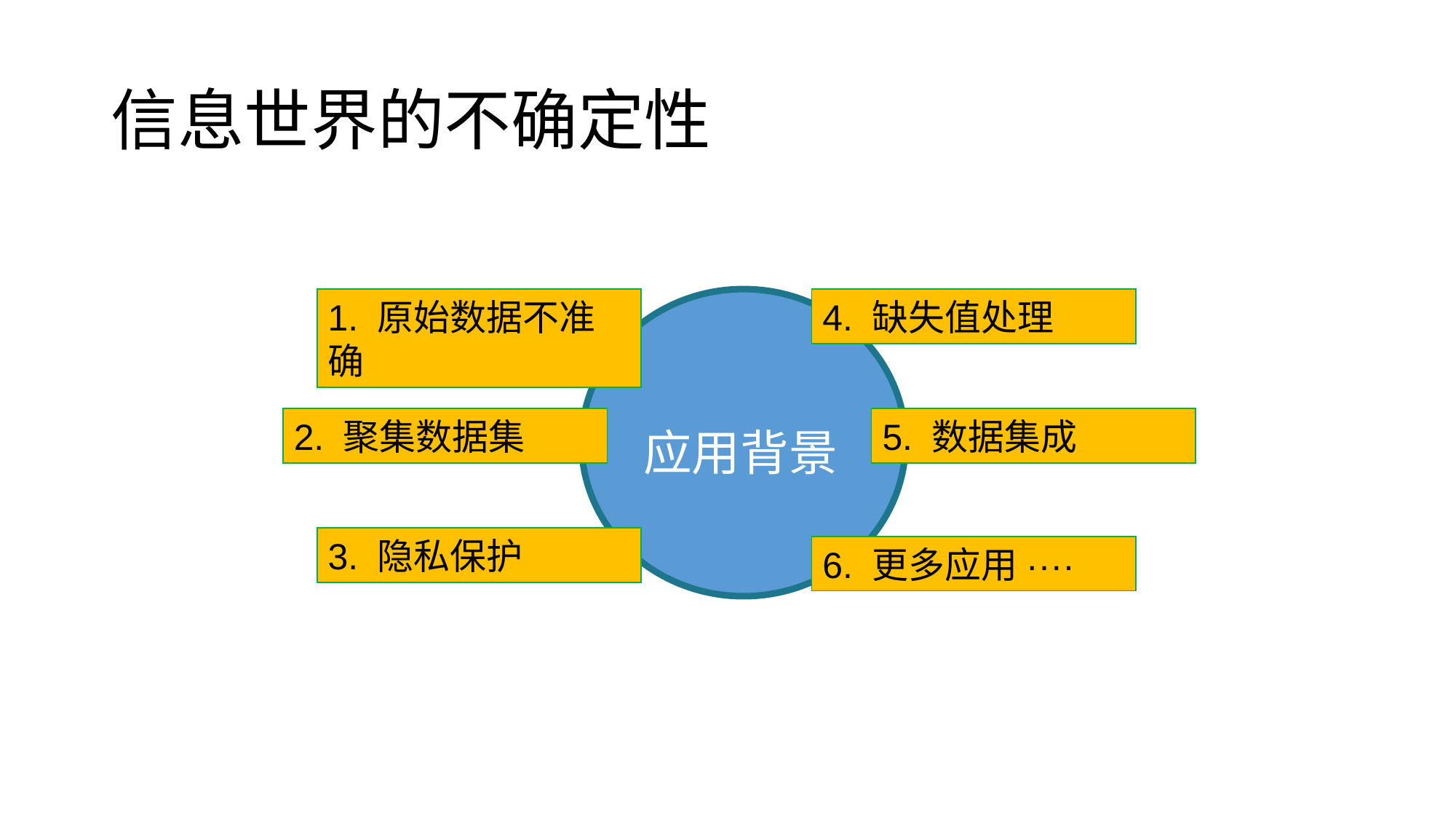

# 信息世界的不确定性
1. 原始数据不准确

4. 缺失值处理
2. 聚集数据集
5. 数据集成
应用背景
3. 隐私保护
6. 更多应用····
4